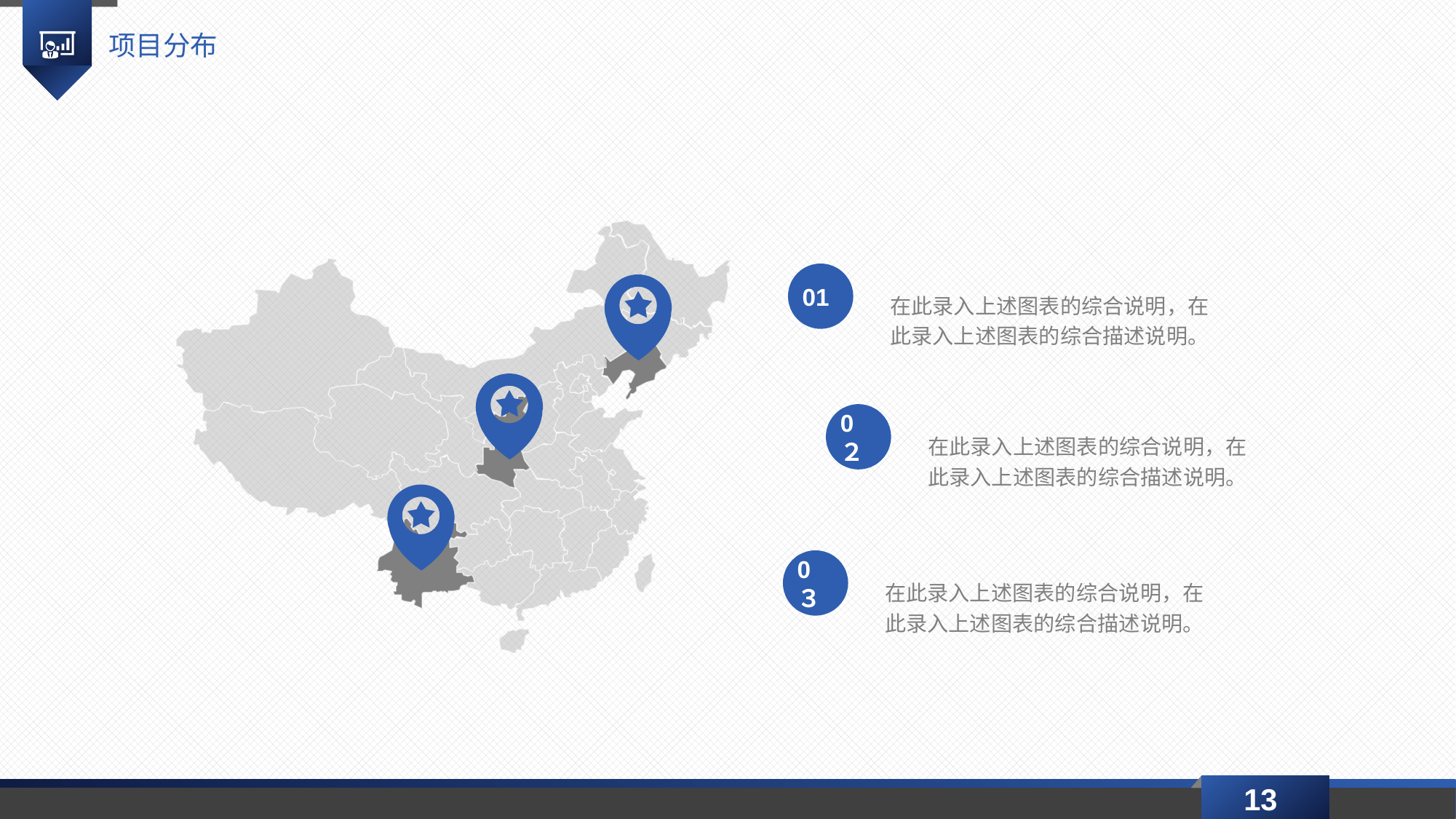

项目分布

01
在此录入上述图表的综合说明，在此录入上述图表的综合描述说明。

0２
在此录入上述图表的综合说明，在此录入上述图表的综合描述说明。

0３
在此录入上述图表的综合说明，在此录入上述图表的综合描述说明。

13